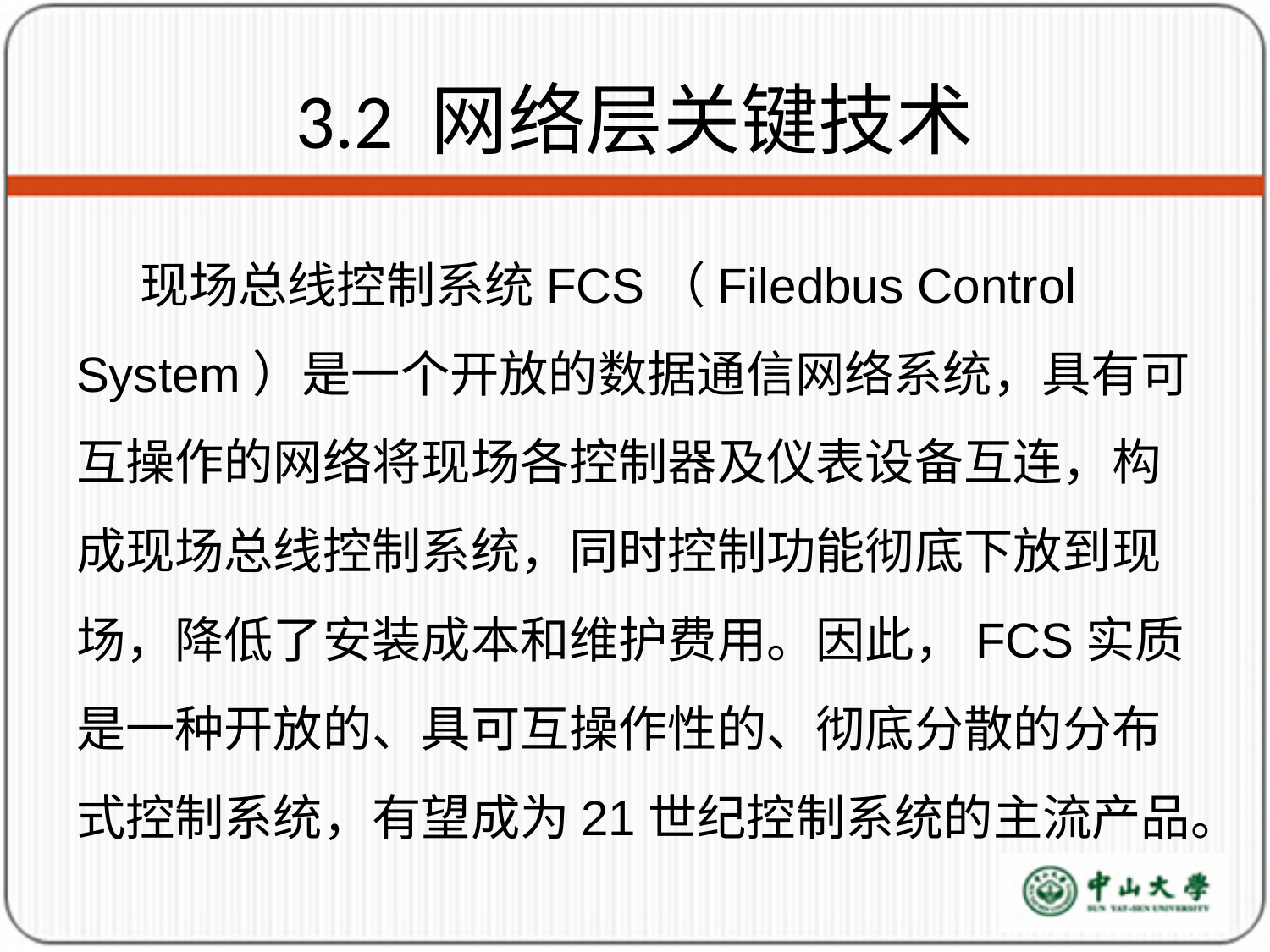

# 3.2 网络层关键技术
现场总线控制系统FCS（Filedbus Control System）是一个开放的数据通信网络系统，具有可互操作的网络将现场各控制器及仪表设备互连，构成现场总线控制系统，同时控制功能彻底下放到现场，降低了安装成本和维护费用。因此，FCS实质是一种开放的、具可互操作性的、彻底分散的分布式控制系统，有望成为21世纪控制系统的主流产品。